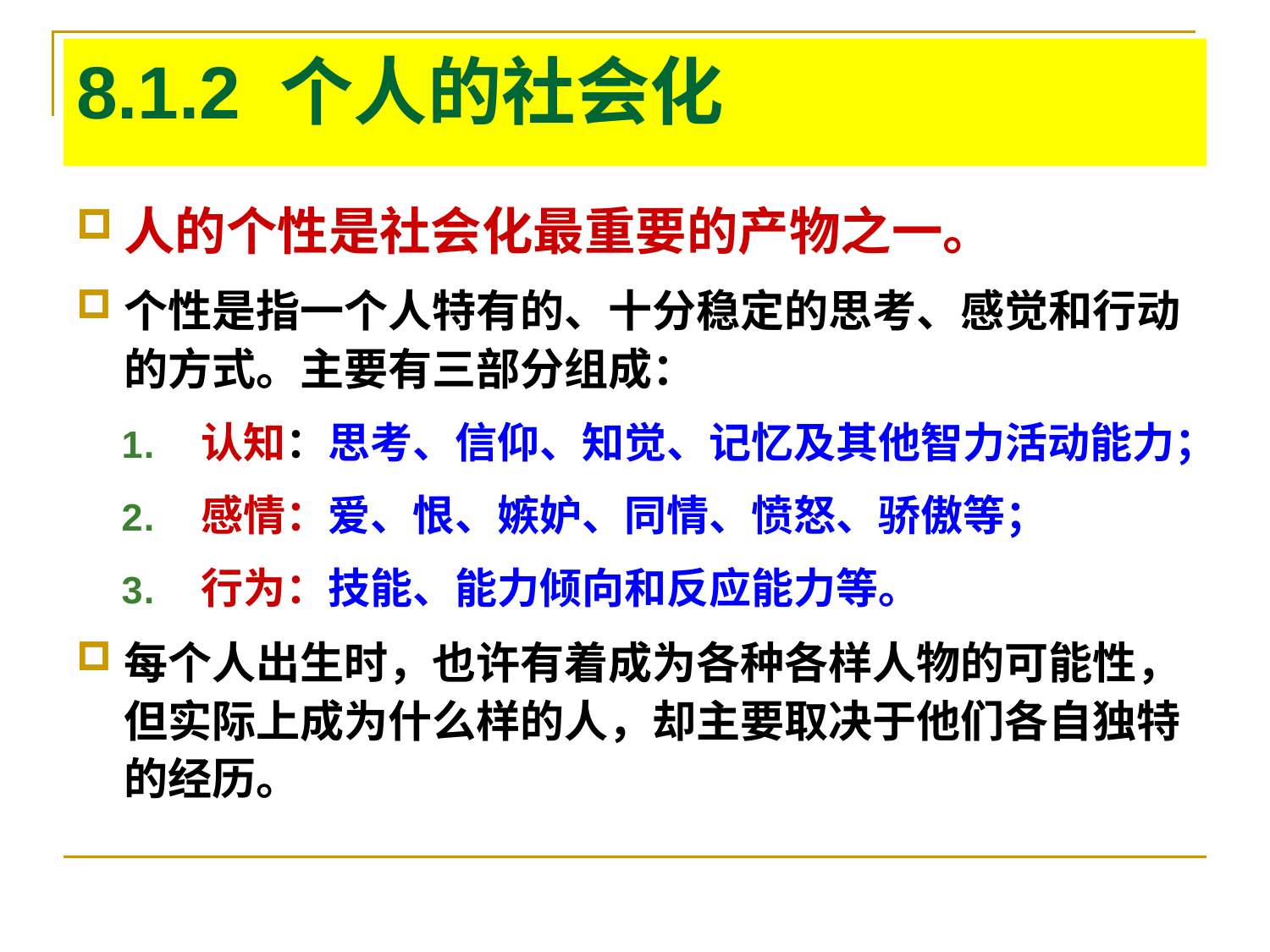

# 8.1.2 个人的社会化
人的个性是社会化最重要的产物之一。
个性是指一个人特有的、十分稳定的思考、感觉和行动的方式。主要有三部分组成：
认知：思考、信仰、知觉、记忆及其他智力活动能力；
感情：爱、恨、嫉妒、同情、愤怒、骄傲等；
行为：技能、能力倾向和反应能力等。
每个人出生时，也许有着成为各种各样人物的可能性，但实际上成为什么样的人，却主要取决于他们各自独特的经历。

6